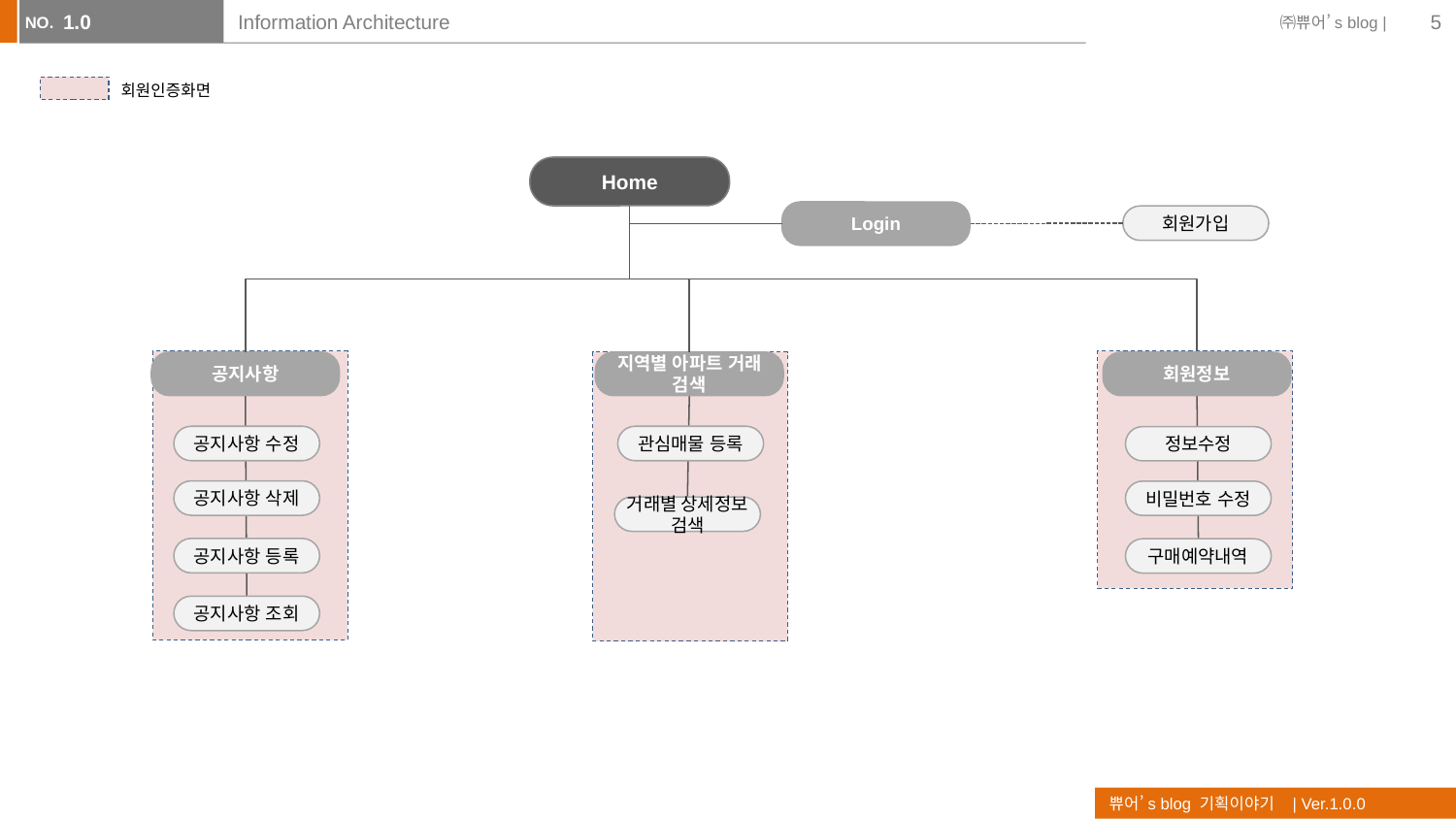

5
1.0
# Information Architecture
회원인증화면

Home
Login
회원가입

공지사항

지역별 아파트 거래 검색
회원정보
공지사항 수정
관심매물 등록
정보수정
공지사항 삭제
비밀번호 수정
거래별 상세정보 검색
공지사항 등록
구매예약내역
공지사항 조회